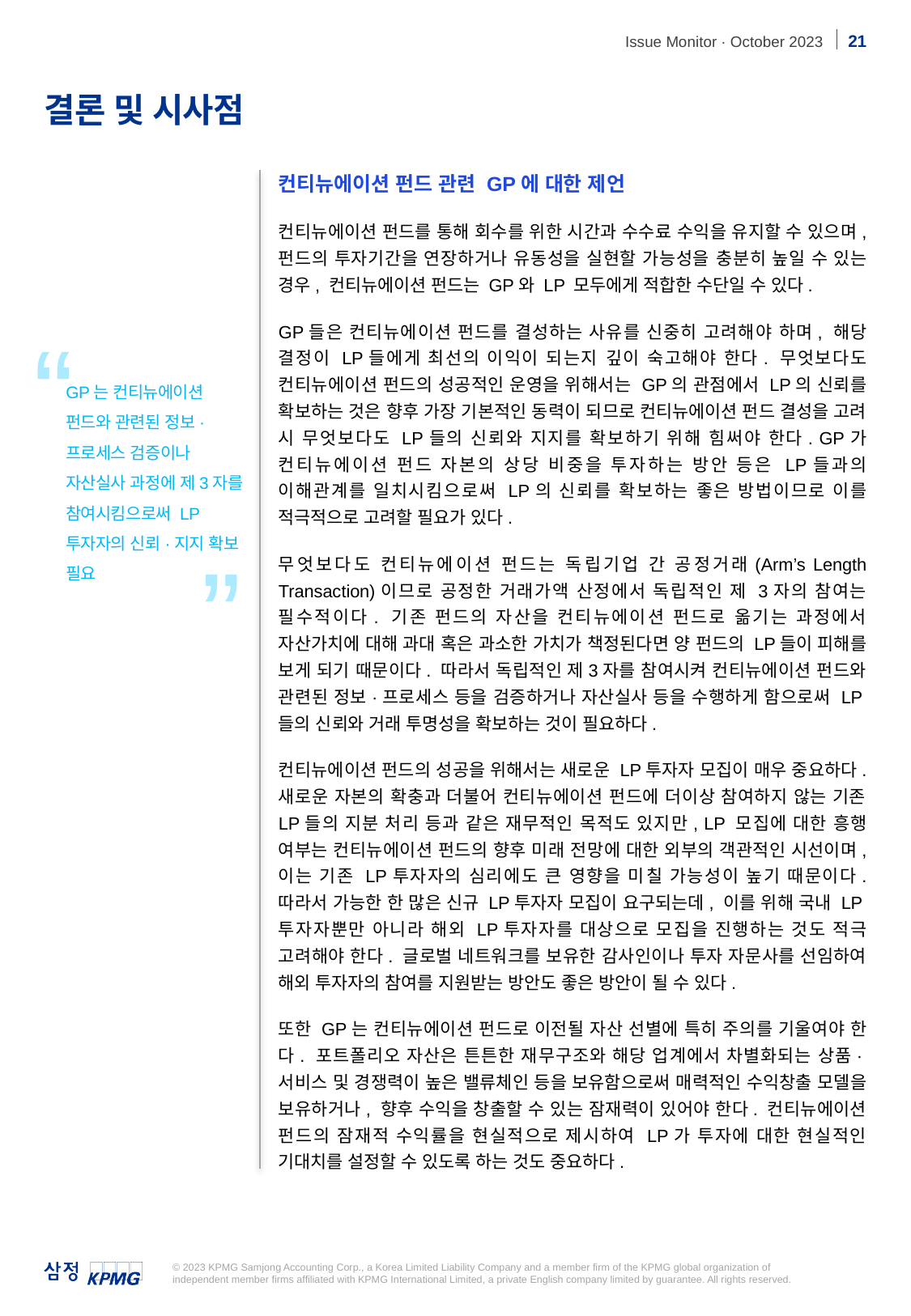

결론 및 시사점
컨티뉴에이션 펀드 관련 GP에 대한 제언
컨티뉴에이션 펀드를 통해 회수를 위한 시간과 수수료 수익을 유지할 수 있으며, 펀드의 투자기간을 연장하거나 유동성을 실현할 가능성을 충분히 높일 수 있는 경우, 컨티뉴에이션 펀드는 GP와 LP 모두에게 적합한 수단일 수 있다.
GP들은 컨티뉴에이션 펀드를 결성하는 사유를 신중히 고려해야 하며, 해당 결정이 LP들에게 최선의 이익이 되는지 깊이 숙고해야 한다. 무엇보다도 컨티뉴에이션 펀드의 성공적인 운영을 위해서는 GP의 관점에서 LP의 신뢰를 확보하는 것은 향후 가장 기본적인 동력이 되므로 컨티뉴에이션 펀드 결성을 고려 시 무엇보다도 LP들의 신뢰와 지지를 확보하기 위해 힘써야 한다. GP가 컨티뉴에이션 펀드 자본의 상당 비중을 투자하는 방안 등은 LP들과의 이해관계를 일치시킴으로써 LP의 신뢰를 확보하는 좋은 방법이므로 이를 적극적으로 고려할 필요가 있다.
무엇보다도 컨티뉴에이션 펀드는 독립기업 간 공정거래(Arm’s Length Transaction)이므로 공정한 거래가액 산정에서 독립적인 제 3자의 참여는 필수적이다. 기존 펀드의 자산을 컨티뉴에이션 펀드로 옮기는 과정에서 자산가치에 대해 과대 혹은 과소한 가치가 책정된다면 양 펀드의 LP들이 피해를 보게 되기 때문이다. 따라서 독립적인 제3자를 참여시켜 컨티뉴에이션 펀드와 관련된 정보·프로세스 등을 검증하거나 자산실사 등을 수행하게 함으로써 LP들의 신뢰와 거래 투명성을 확보하는 것이 필요하다.
컨티뉴에이션 펀드의 성공을 위해서는 새로운 LP투자자 모집이 매우 중요하다. 새로운 자본의 확충과 더불어 컨티뉴에이션 펀드에 더이상 참여하지 않는 기존 LP들의 지분 처리 등과 같은 재무적인 목적도 있지만, LP 모집에 대한 흥행 여부는 컨티뉴에이션 펀드의 향후 미래 전망에 대한 외부의 객관적인 시선이며, 이는 기존 LP투자자의 심리에도 큰 영향을 미칠 가능성이 높기 때문이다. 따라서 가능한 한 많은 신규 LP투자자 모집이 요구되는데, 이를 위해 국내 LP투자자뿐만 아니라 해외 LP투자자를 대상으로 모집을 진행하는 것도 적극 고려해야 한다. 글로벌 네트워크를 보유한 감사인이나 투자 자문사를 선임하여 해외 투자자의 참여를 지원받는 방안도 좋은 방안이 될 수 있다.
또한 GP는 컨티뉴에이션 펀드로 이전될 자산 선별에 특히 주의를 기울여야 한다. 포트폴리오 자산은 튼튼한 재무구조와 해당 업계에서 차별화되는 상품·서비스 및 경쟁력이 높은 밸류체인 등을 보유함으로써 매력적인 수익창출 모델을 보유하거나, 향후 수익을 창출할 수 있는 잠재력이 있어야 한다. 컨티뉴에이션 펀드의 잠재적 수익률을 현실적으로 제시하여 LP가 투자에 대한 현실적인 기대치를 설정할 수 있도록 하는 것도 중요하다.
“
GP는 컨티뉴에이션 펀드와 관련된 정보·프로세스 검증이나 자산실사 과정에 제3자를 참여시킴으로써 LP투자자의 신뢰·지지 확보 필요
”